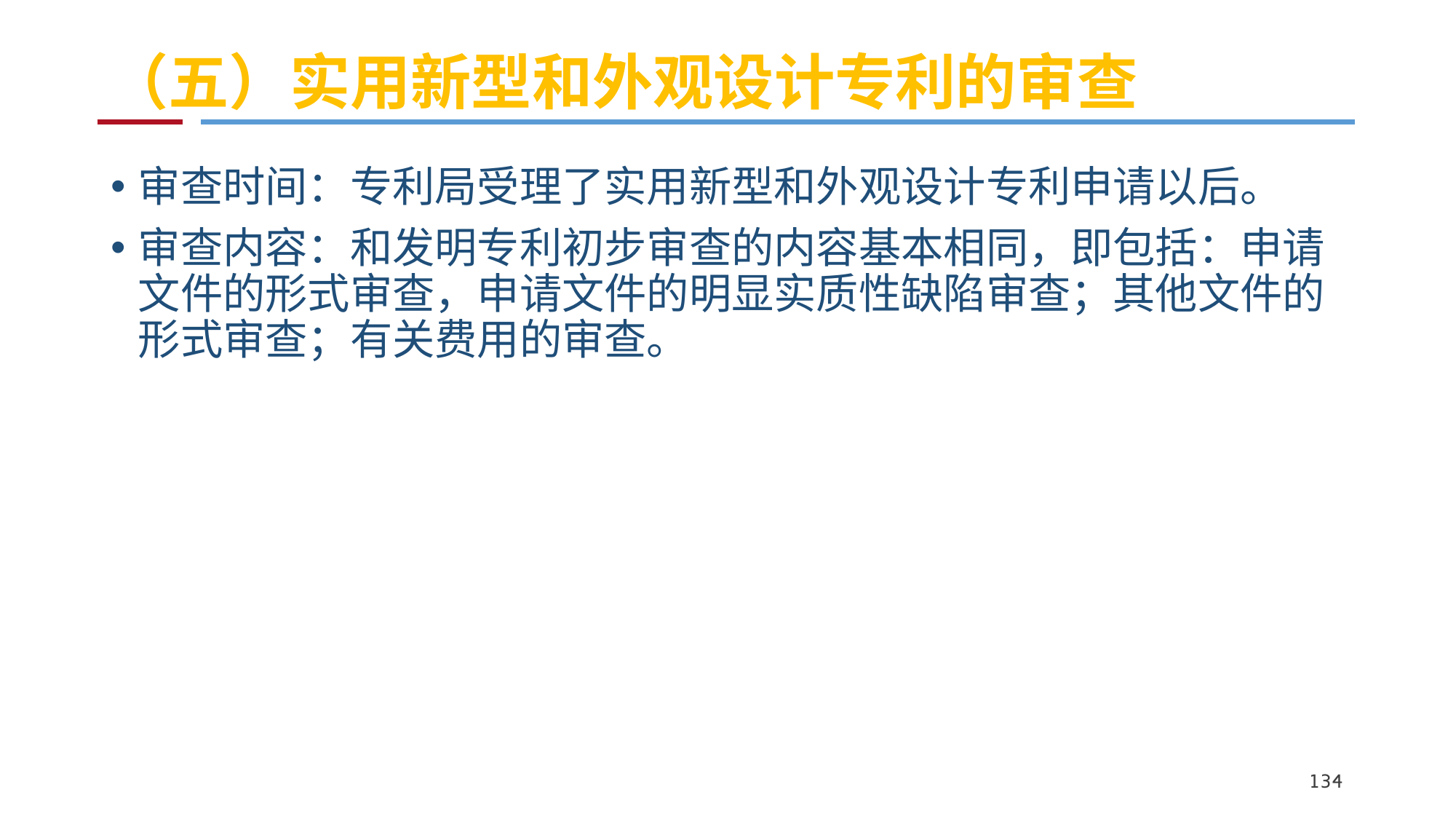

# （五）实用新型和外观设计专利的审查
审查时间：专利局受理了实用新型和外观设计专利申请以后。
审查内容：和发明专利初步审查的内容基本相同，即包括：申请文件的形式审查，申请文件的明显实质性缺陷审查；其他文件的形式审查；有关费用的审查。

134